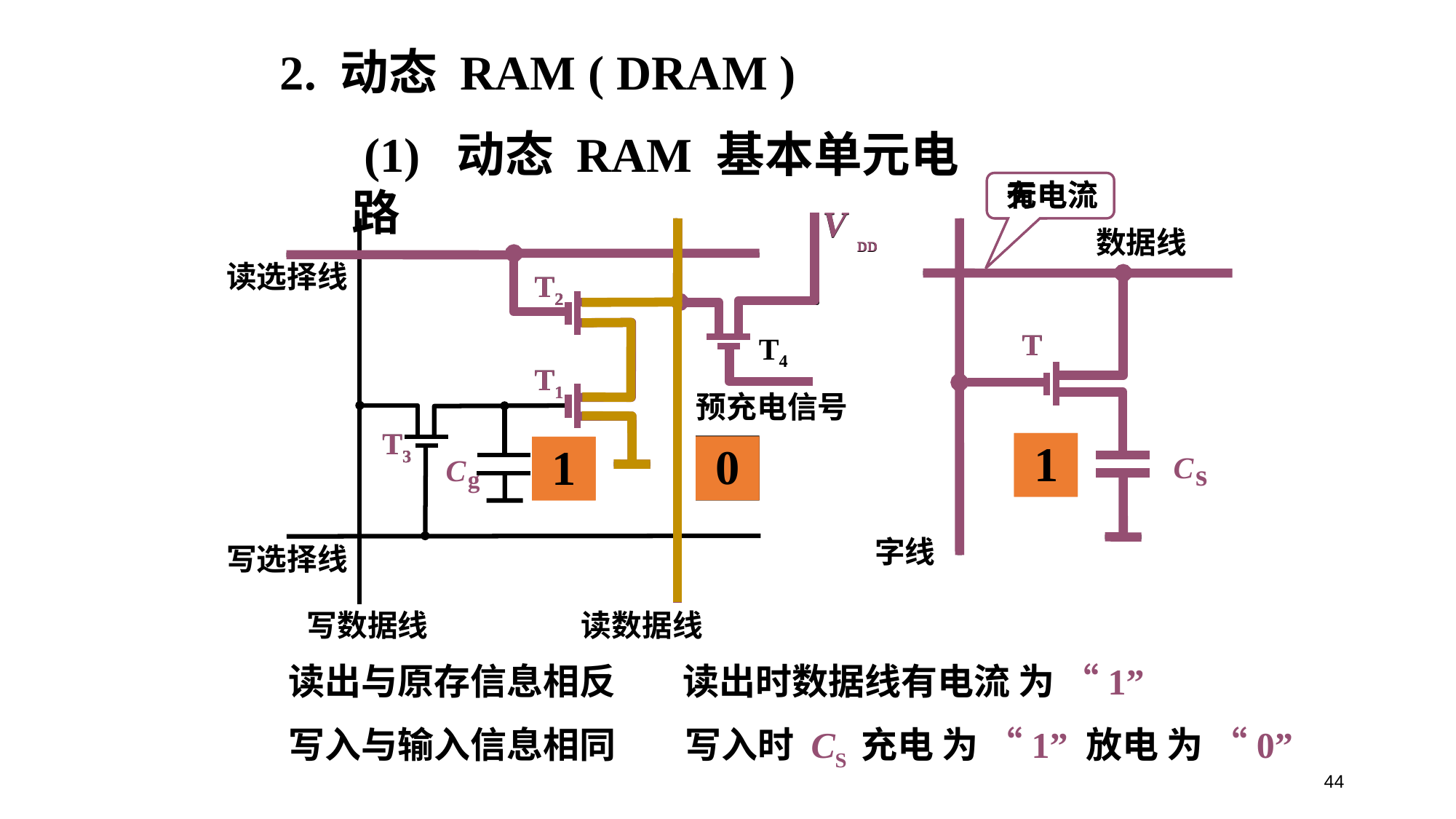

2. 动态 RAM ( DRAM )
 (1)  动态 RAM 基本单元电路
无电流
有电流
V

DD
V

DD

读选择线

T2

T4

T1
预充电信号

T3

C

g

写选择线
写数据线
读数据线
数据线

T

C
s

字线

T2
T1
T3

1

T

0

1

1

0

0

1

读出与原存信息相反
读出时数据线有电流 为 “1”
写入与输入信息相同
写入时 CS 充电 为 “1” 放电 为 “0”
44